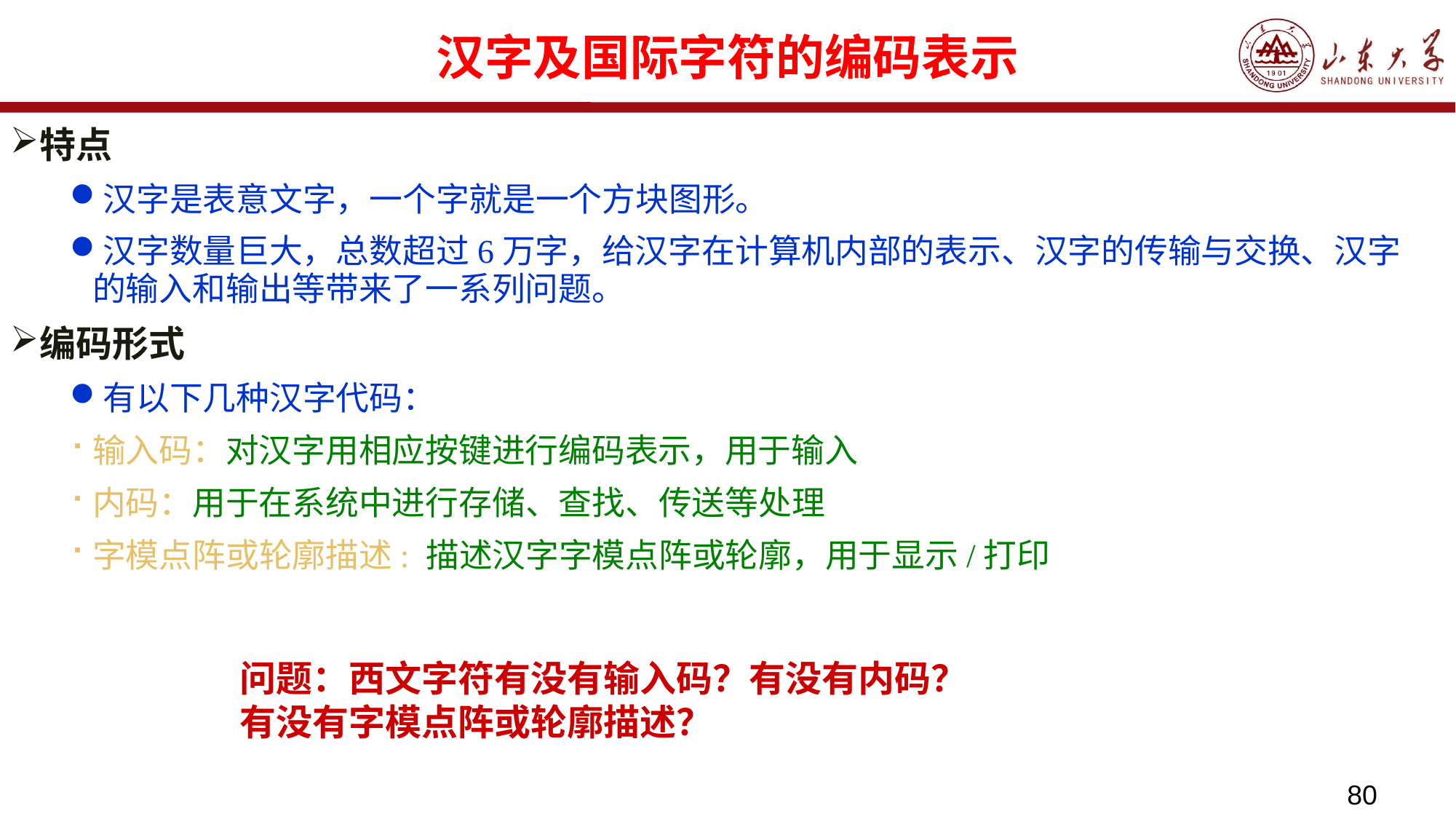

# 汉字及国际字符的编码表示
特点
汉字是表意文字，一个字就是一个方块图形。
汉字数量巨大，总数超过6万字，给汉字在计算机内部的表示、汉字的传输与交换、汉字的输入和输出等带来了一系列问题。
编码形式
有以下几种汉字代码：
输入码：对汉字用相应按键进行编码表示，用于输入
内码：用于在系统中进行存储、查找、传送等处理
字模点阵或轮廓描述: 描述汉字字模点阵或轮廓，用于显示/打印

问题：西文字符有没有输入码？有没有内码？有没有字模点阵或轮廓描述？
80